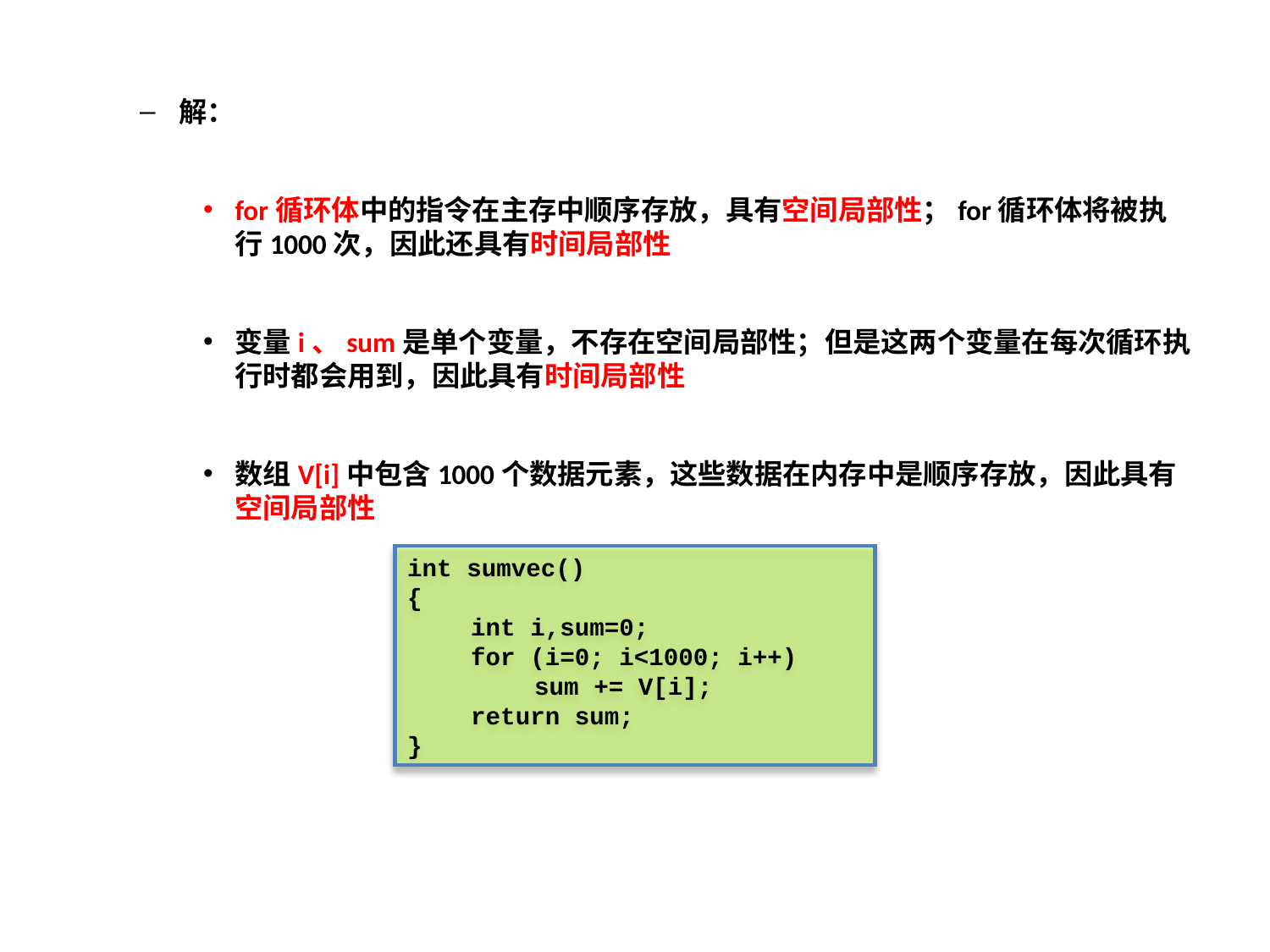

解：

for循环体中的指令在主存中顺序存放，具有空间局部性；for循环体将被执行1000次，因此还具有时间局部性

变量i、sum是单个变量，不存在空间局部性；但是这两个变量在每次循环执行时都会用到，因此具有时间局部性

数组V[i]中包含1000个数据元素，这些数据在内存中是顺序存放，因此具有空间局部性

int sumvec()
{
	int i,sum=0;
	for (i=0; i<1000; i++)
		sum += V[i];
	return sum;
}